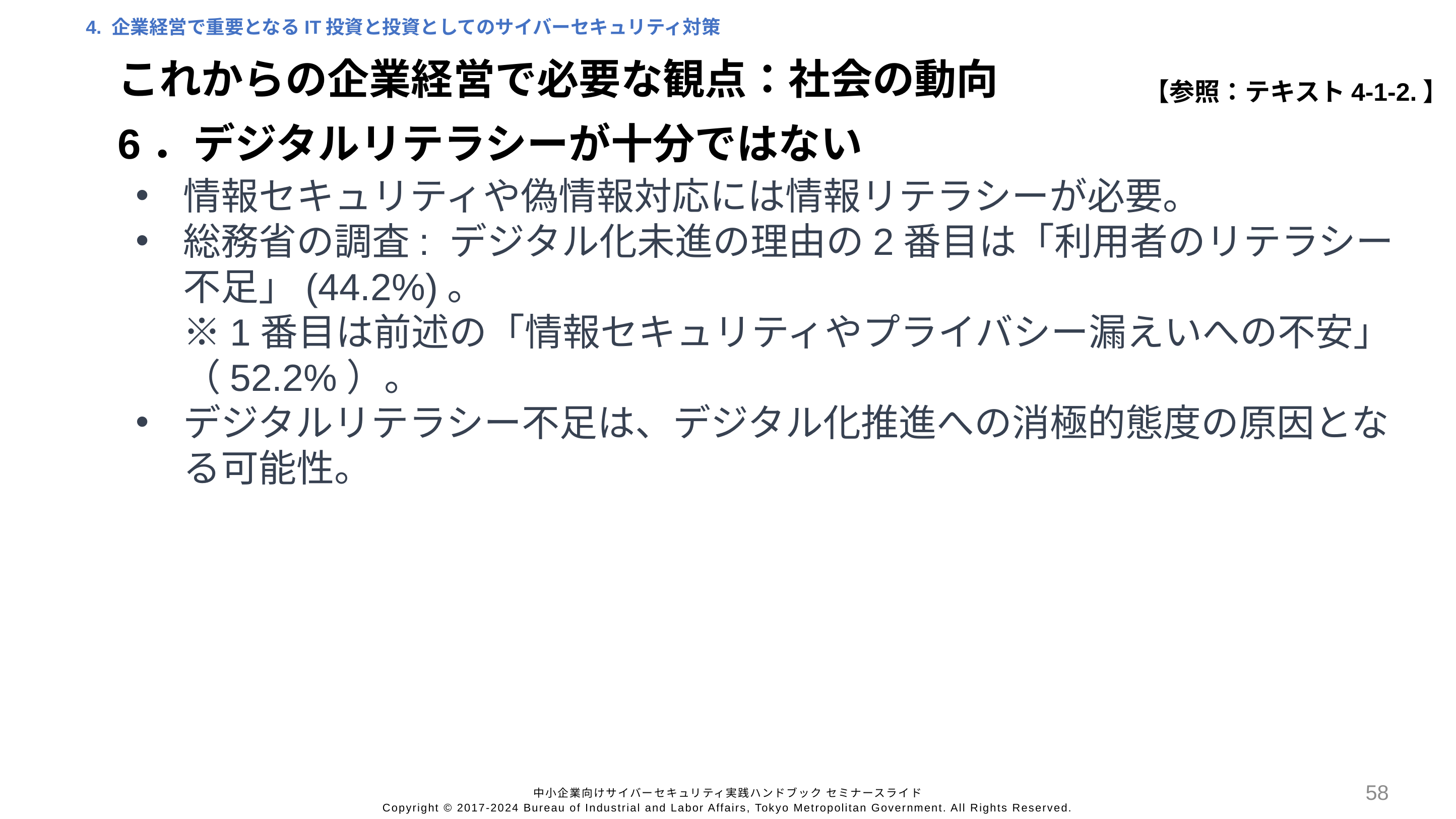

4. 企業経営で重要となるIT投資と投資としてのサイバーセキュリティ対策
これからの企業経営で必要な観点：社会の動向
【参照：テキスト4-1-2.】
6．デジタルリテラシーが十分ではない
情報セキュリティや偽情報対応には情報リテラシーが必要。
総務省の調査: デジタル化未進の理由の2番目は「利用者のリテラシー不足」(44.2%)。
※1番目は前述の「情報セキュリティやプライバシー漏えいへの不安」（52.2%）。
デジタルリテラシー不足は、デジタル化推進への消極的態度の原因となる可能性。
58